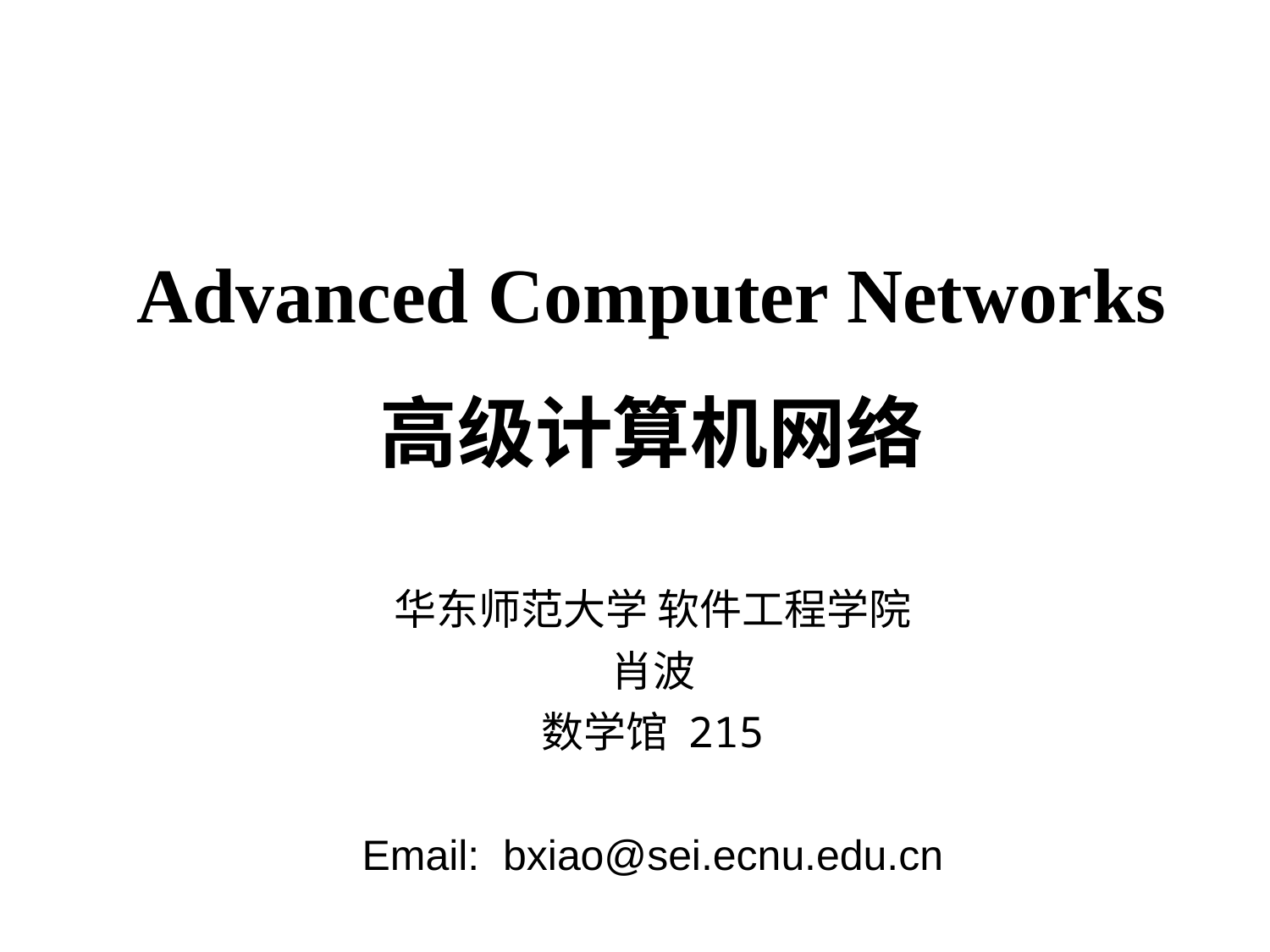

Advanced Computer Networks
高级计算机网络
华东师范大学 软件工程学院
肖波
数学馆 215

Email:  bxiao@sei.ecnu.edu.cn